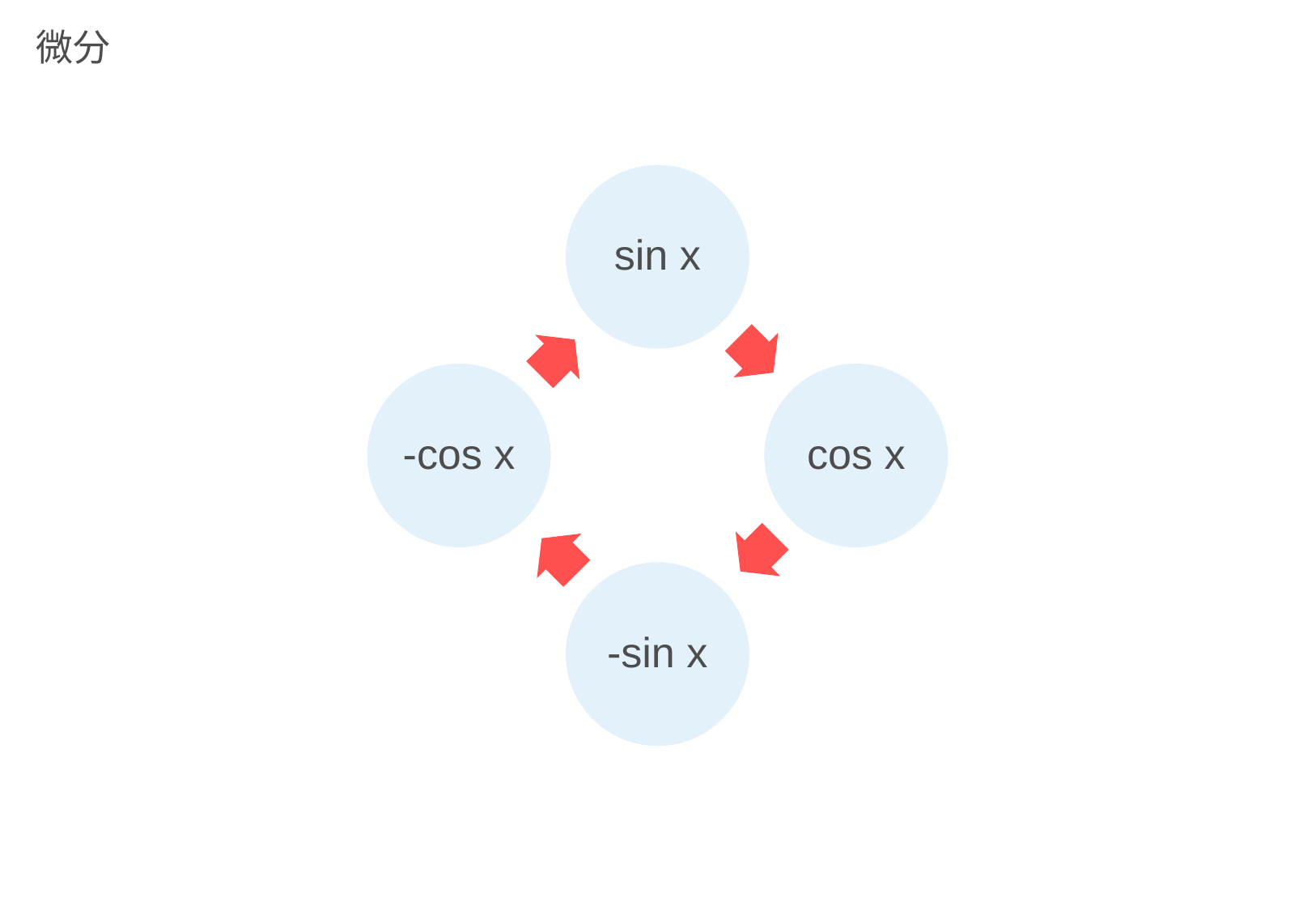

# 微分
sin x

cos x

-sin x

-cos x